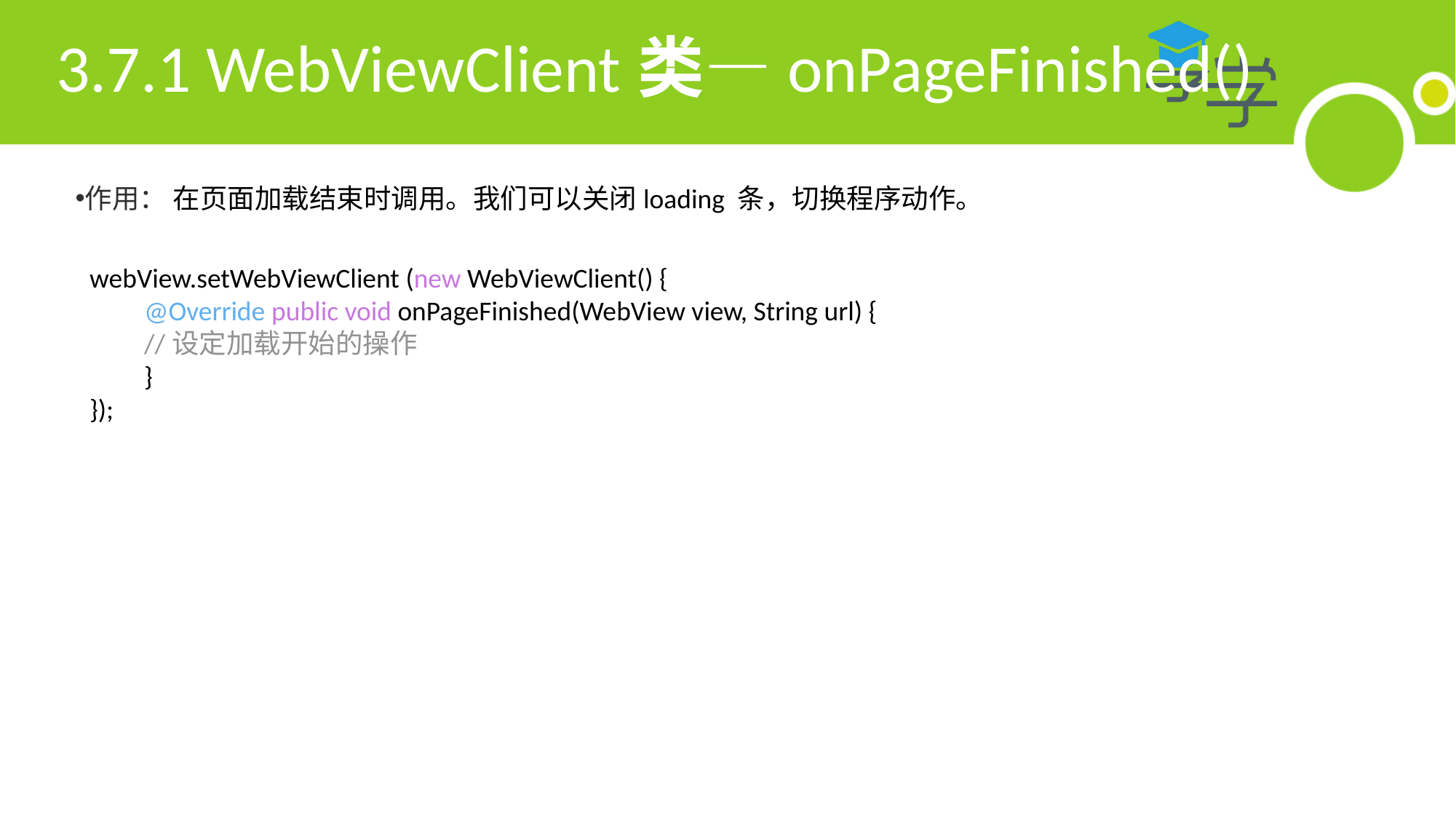

# 3.7.1 WebViewClient类—onPageFinished()
作用： 在页面加载结束时调用。我们可以关闭loading 条，切换程序动作。
webView.setWebViewClient (new WebViewClient() {
@Override public void onPageFinished(WebView view, String url) {
//设定加载开始的操作
}
});